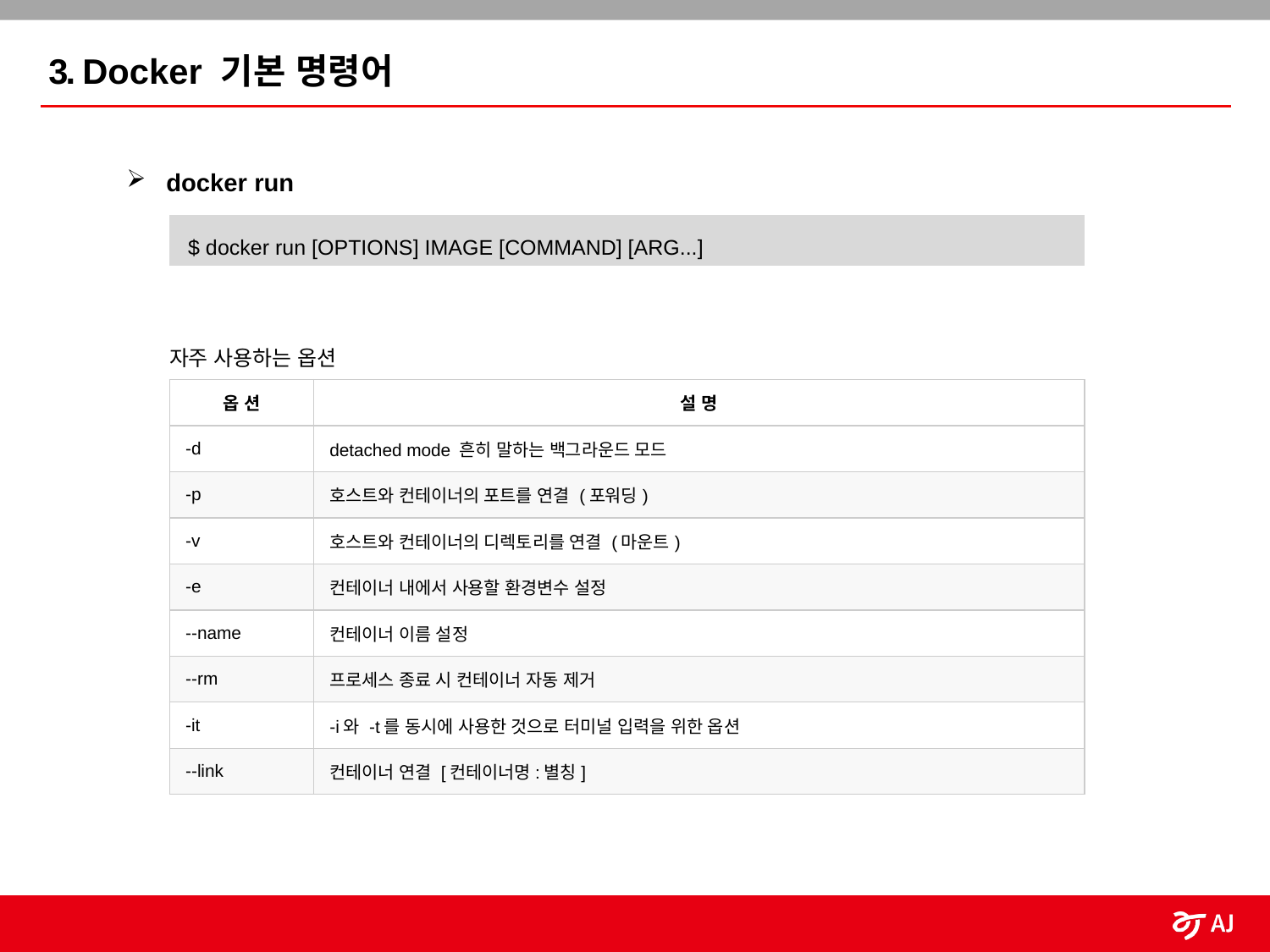

3. Docker 기본 명령어
docker run
 $ docker run [OPTIONS] IMAGE [COMMAND] [ARG...]
자주 사용하는 옵션
| 옵 션 | 설 명 |
| --- | --- |
| -d | detached mode 흔히 말하는 백그라운드 모드 |
| -p | 호스트와 컨테이너의 포트를 연결 (포워딩) |
| -v | 호스트와 컨테이너의 디렉토리를 연결 (마운트) |
| -e | 컨테이너 내에서 사용할 환경변수 설정 |
| --name | 컨테이너 이름 설정 |
| --rm | 프로세스 종료 시 컨테이너 자동 제거 |
| -it | -i와 -t를 동시에 사용한 것으로 터미널 입력을 위한 옵션 |
| --link | 컨테이너 연결 [컨테이너명:별칭] |